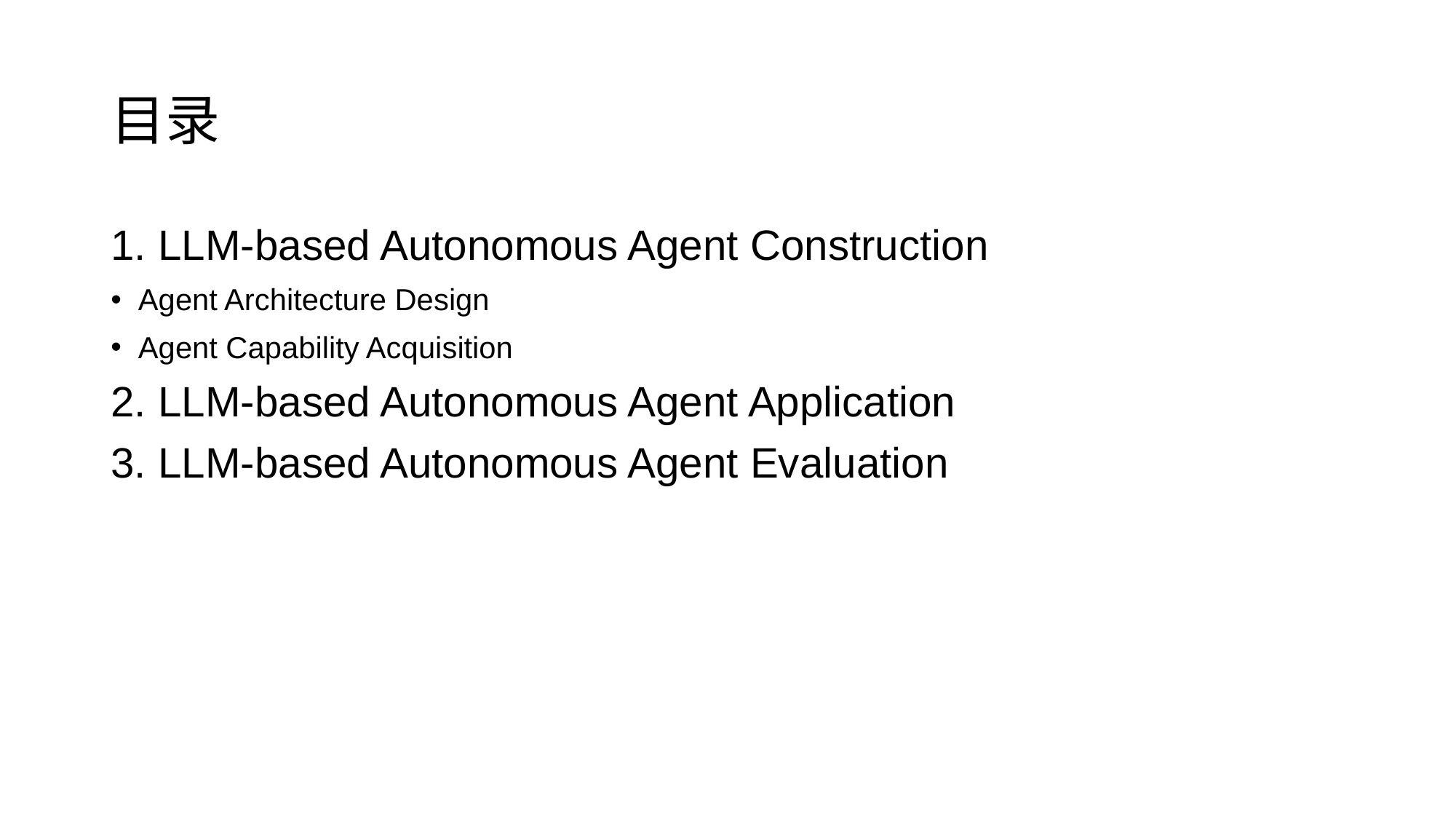

# 目录
1. LLM-based Autonomous Agent Construction
Agent Architecture Design
Agent Capability Acquisition
2. LLM-based Autonomous Agent Application
3. LLM-based Autonomous Agent Evaluation